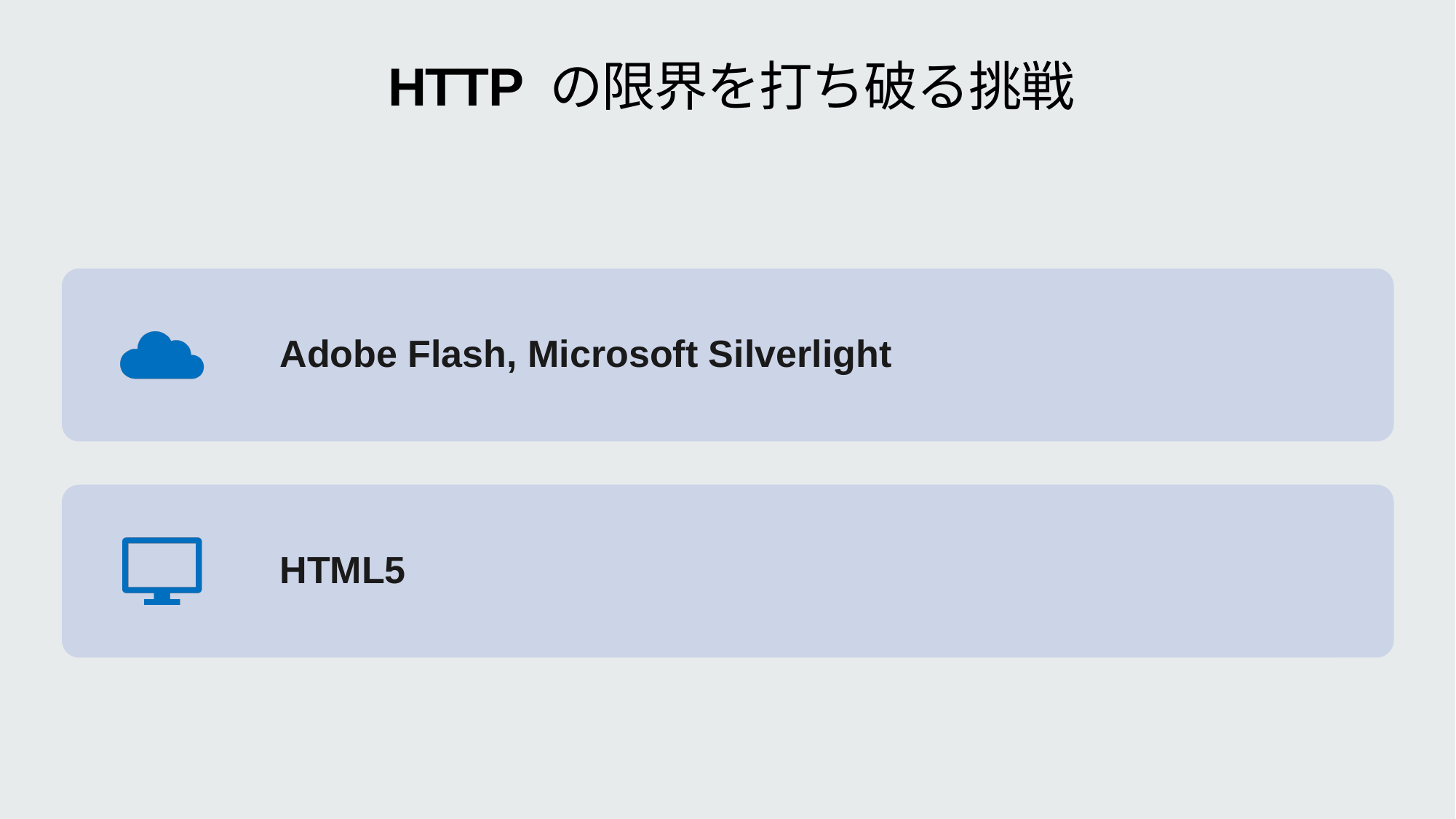

# HTTP の限界を打ち破る挑戦
Adobe Flash, Microsoft Silverlight
HTML5